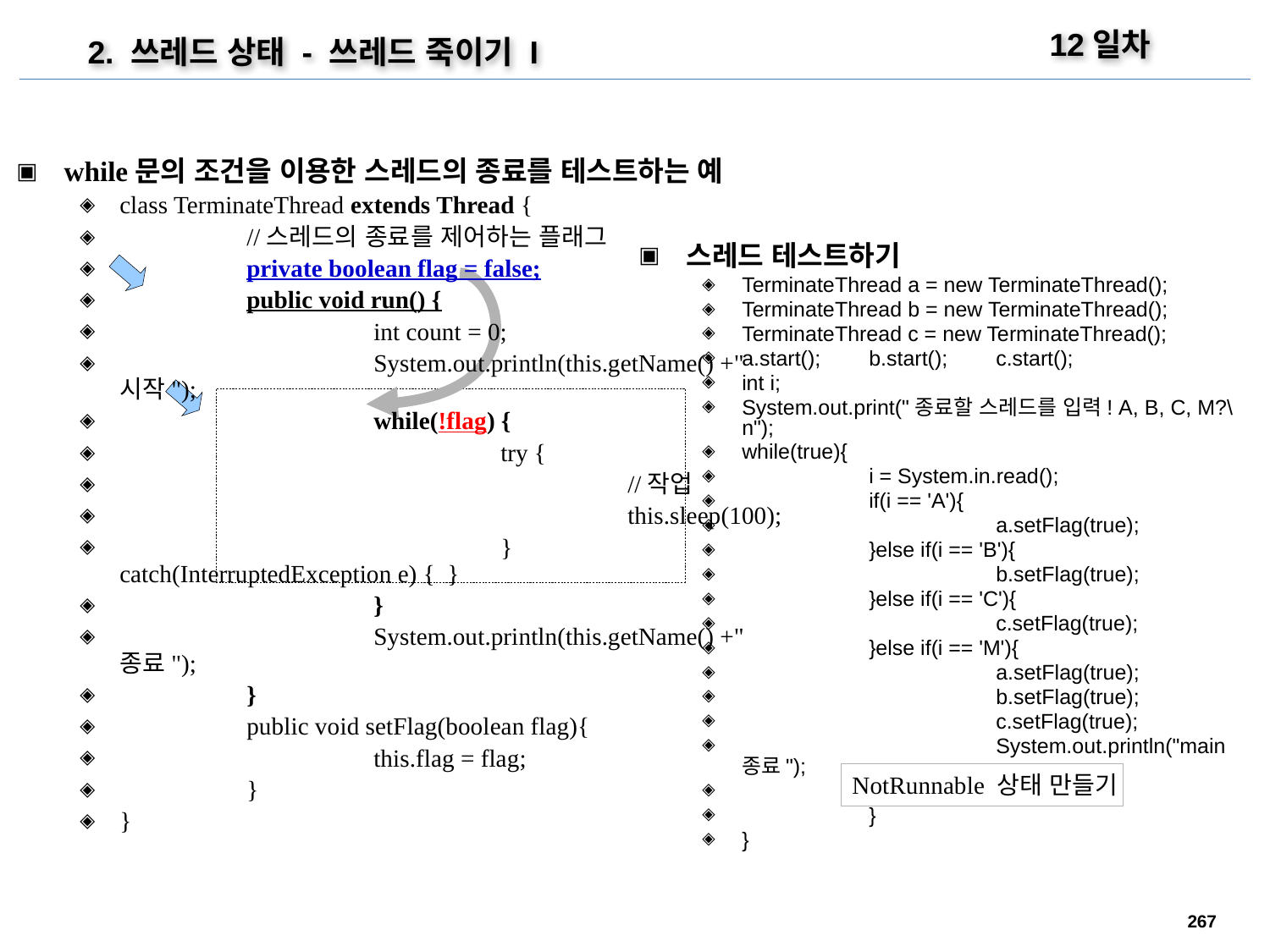

12일차
2. 쓰레드 상태 - 쓰레드 죽이기 I
while문의 조건을 이용한 스레드의 종료를 테스트하는 예
class TerminateThread extends Thread {
	//스레드의 종료를 제어하는 플래그
	private boolean flag = false;
	public void run() {
		int count = 0;
		System.out.println(this.getName() +"시작");
		while(!flag) {
			try {
				//작업
				this.sleep(100);
			} catch(InterruptedException e) {  }
		}
		System.out.println(this.getName() +"종료");
	}
	public void setFlag(boolean flag){
		this.flag = flag;
	}
}
스레드 테스트하기
TerminateThread a = new TerminateThread();
TerminateThread b = new TerminateThread();
TerminateThread c = new TerminateThread();
a.start(); 	b.start();	c.start();
int i;
System.out.print("종료할 스레드를 입력! A, B, C, M?\n");
while(true){
	i = System.in.read();
	if(i == 'A'){
		a.setFlag(true);
	}else if(i == 'B'){
		b.setFlag(true);
	}else if(i == 'C'){
		c.setFlag(true);
	}else if(i == 'M'){
		a.setFlag(true);
		b.setFlag(true);
		c.setFlag(true);
		System.out.println("main종료");
		break;
	}
}

NotRunnable 상태 만들기